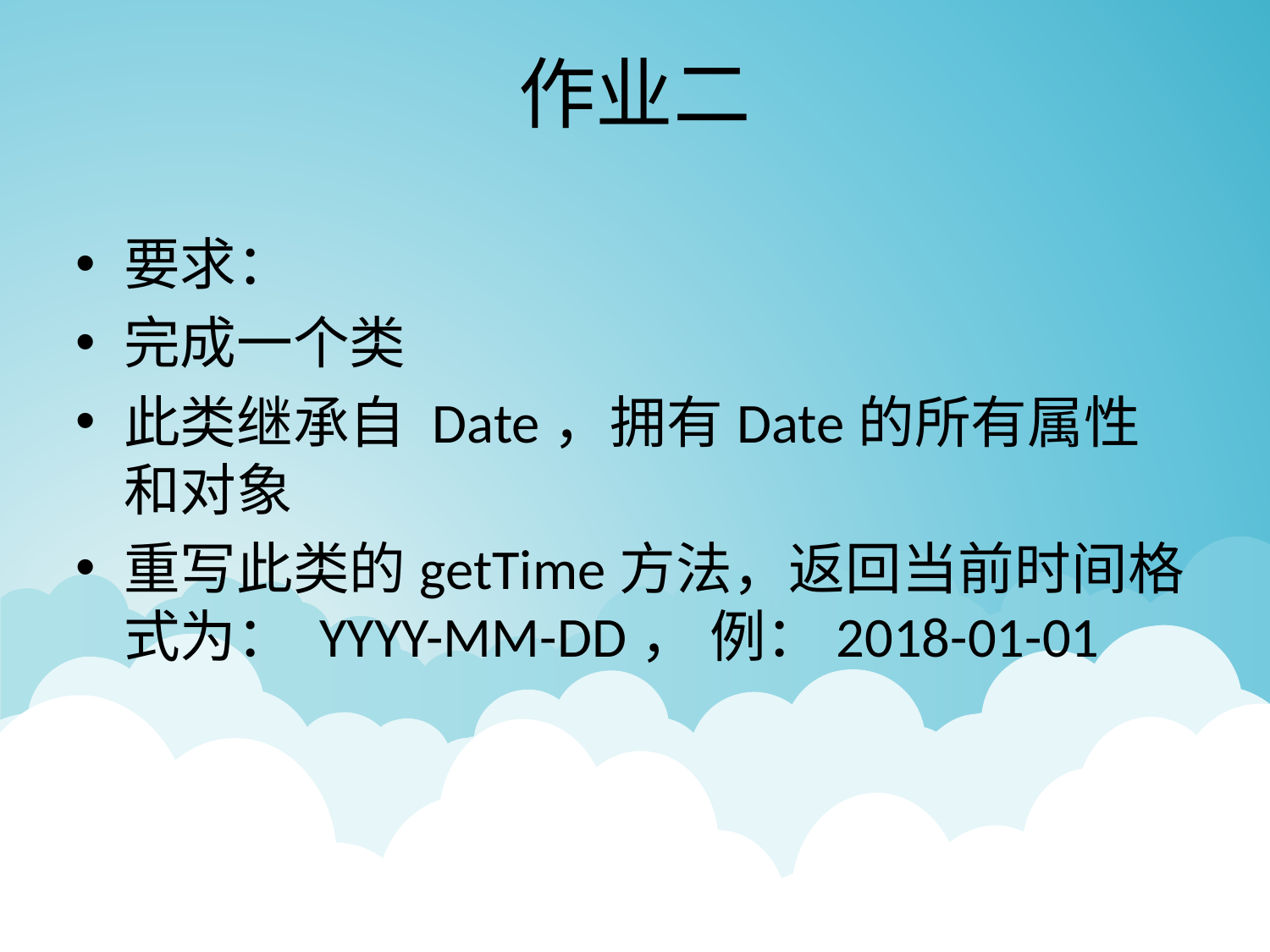

# 作业二
要求：
完成一个类
此类继承自 Date，拥有Date的所有属性和对象
重写此类的getTime方法，返回当前时间格式为： YYYY-MM-DD， 例：2018-01-01